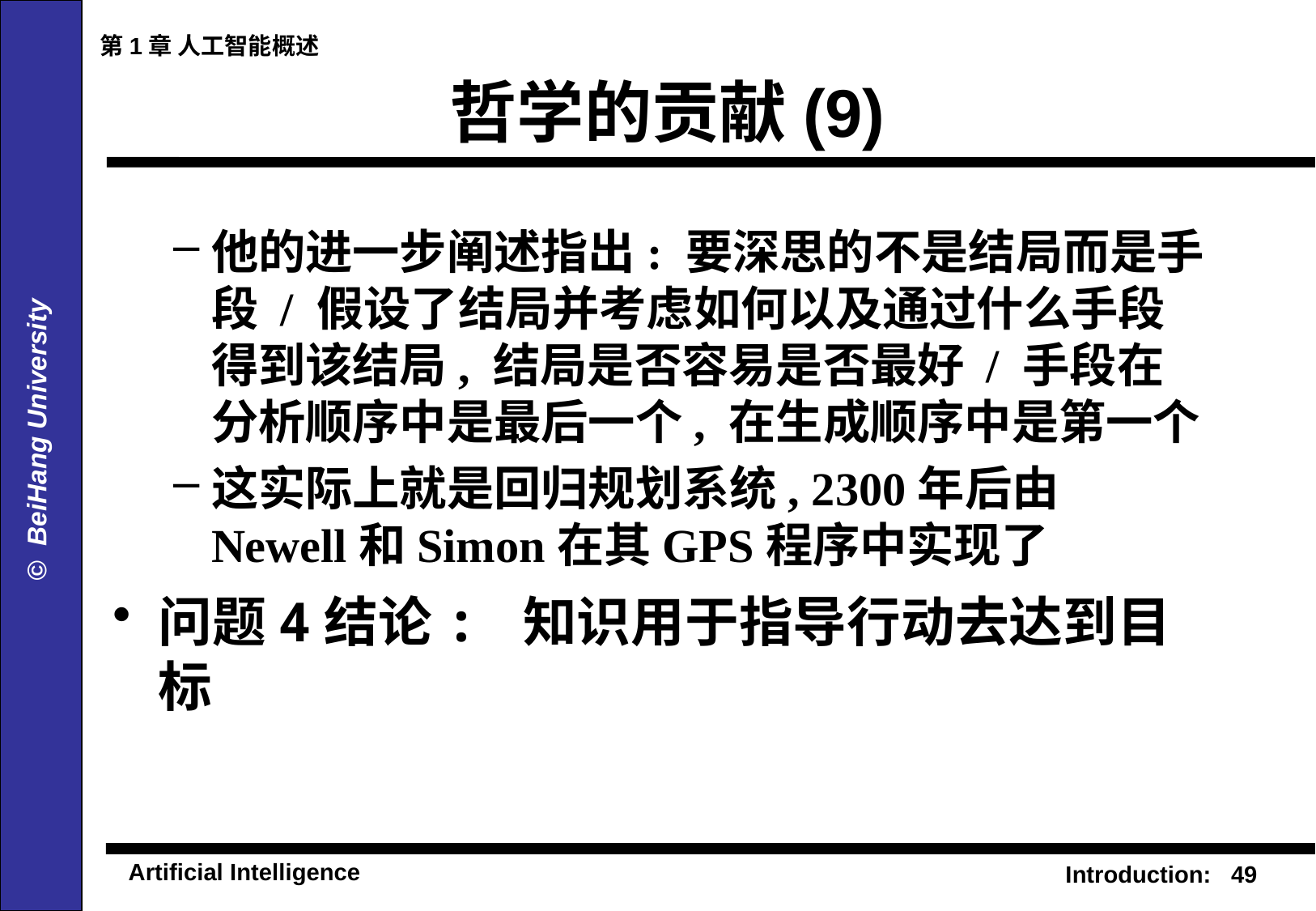

第1章 人工智能概述
# 哲学的贡献(9)
他的进一步阐述指出: 要深思的不是结局而是手段 / 假设了结局并考虑如何以及通过什么手段得到该结局, 结局是否容易是否最好 / 手段在分析顺序中是最后一个, 在生成顺序中是第一个
这实际上就是回归规划系统, 2300年后由Newell和Simon在其GPS程序中实现了
问题4结论: 知识用于指导行动去达到目标